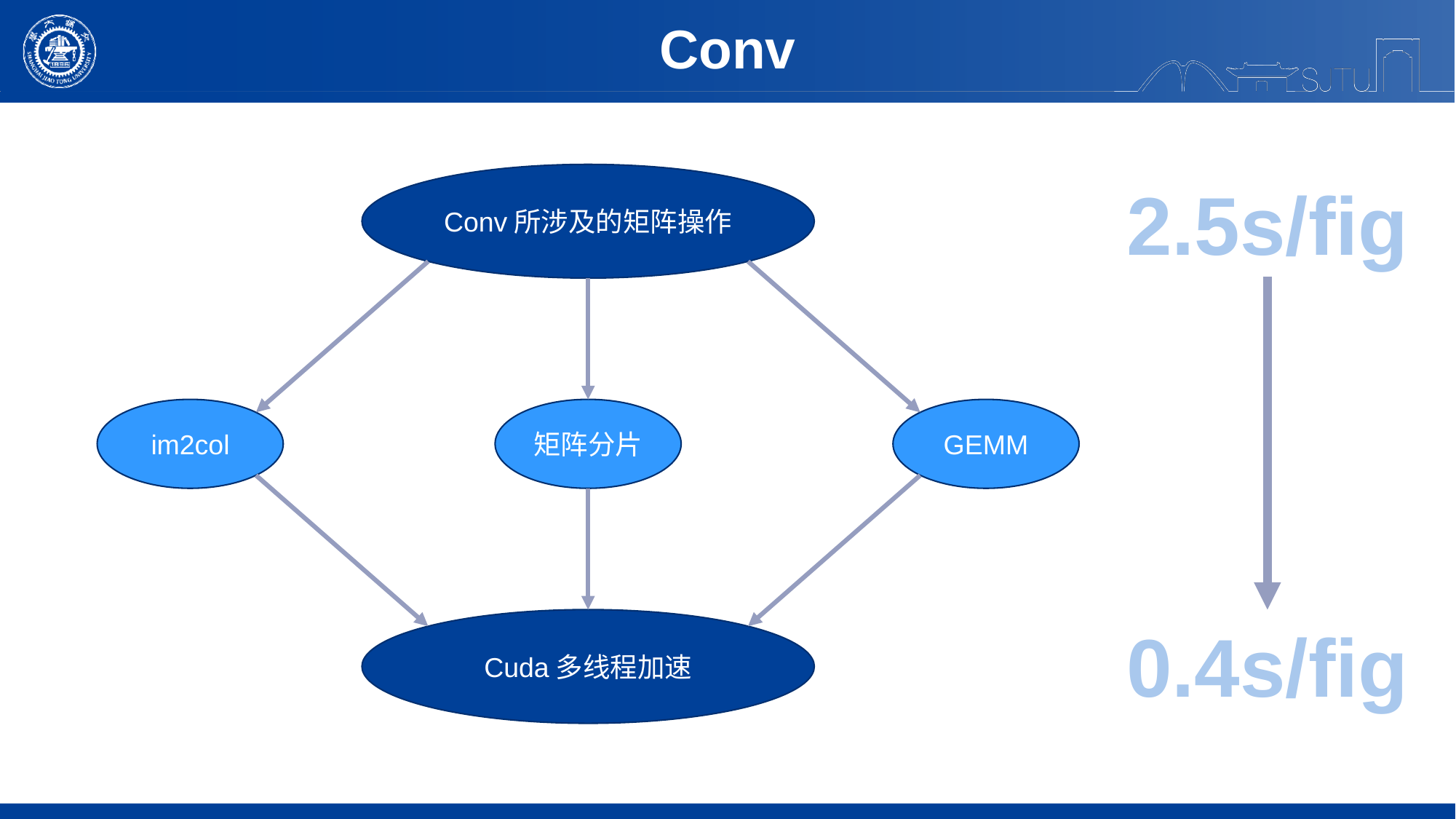

Conv
Conv所涉及的矩阵操作
2.5s/fig
im2col
矩阵分片
GEMM
Cuda多线程加速
0.4s/fig